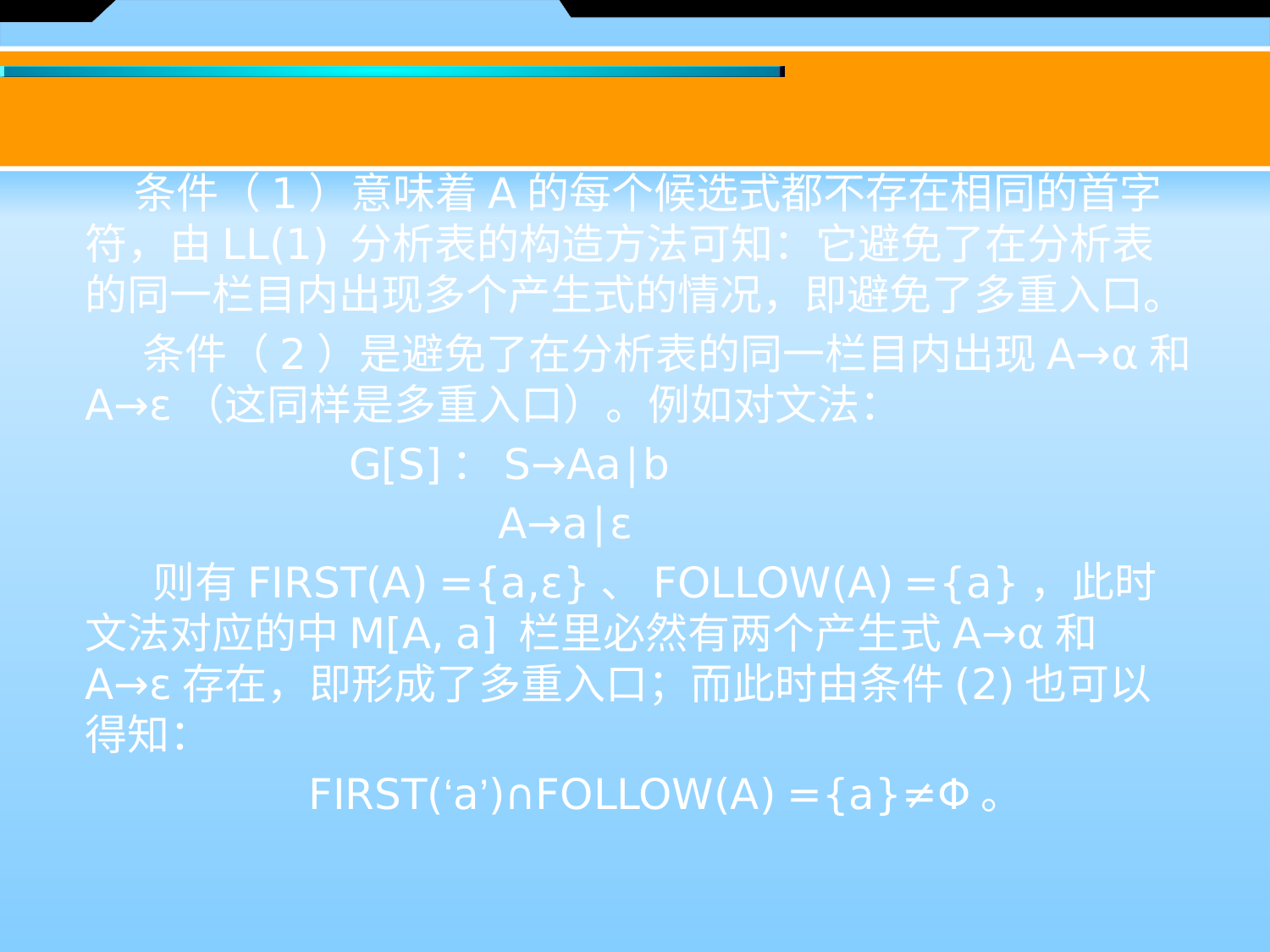

条件（1）意味着A的每个候选式都不存在相同的首字符，由LL(1) 分析表的构造方法可知：它避免了在分析表的同一栏目内出现多个产生式的情况，即避免了多重入口。
          条件（2）是避免了在分析表的同一栏目内出现A→α和A→ε（这同样是多重入口）。例如对文法：
                       G[S]：S→Aa∣b
                                  A→a∣ε
           则有FIRST(A) ={a,ε}、FOLLOW(A) ={a}，此时文法对应的中M[A, a] 栏里必然有两个产生式A→α和A→ε存在，即形成了多重入口；而此时由条件(2)也可以得知：
                    FIRST(‘a’)∩FOLLOW(A) ={a}≠Φ。